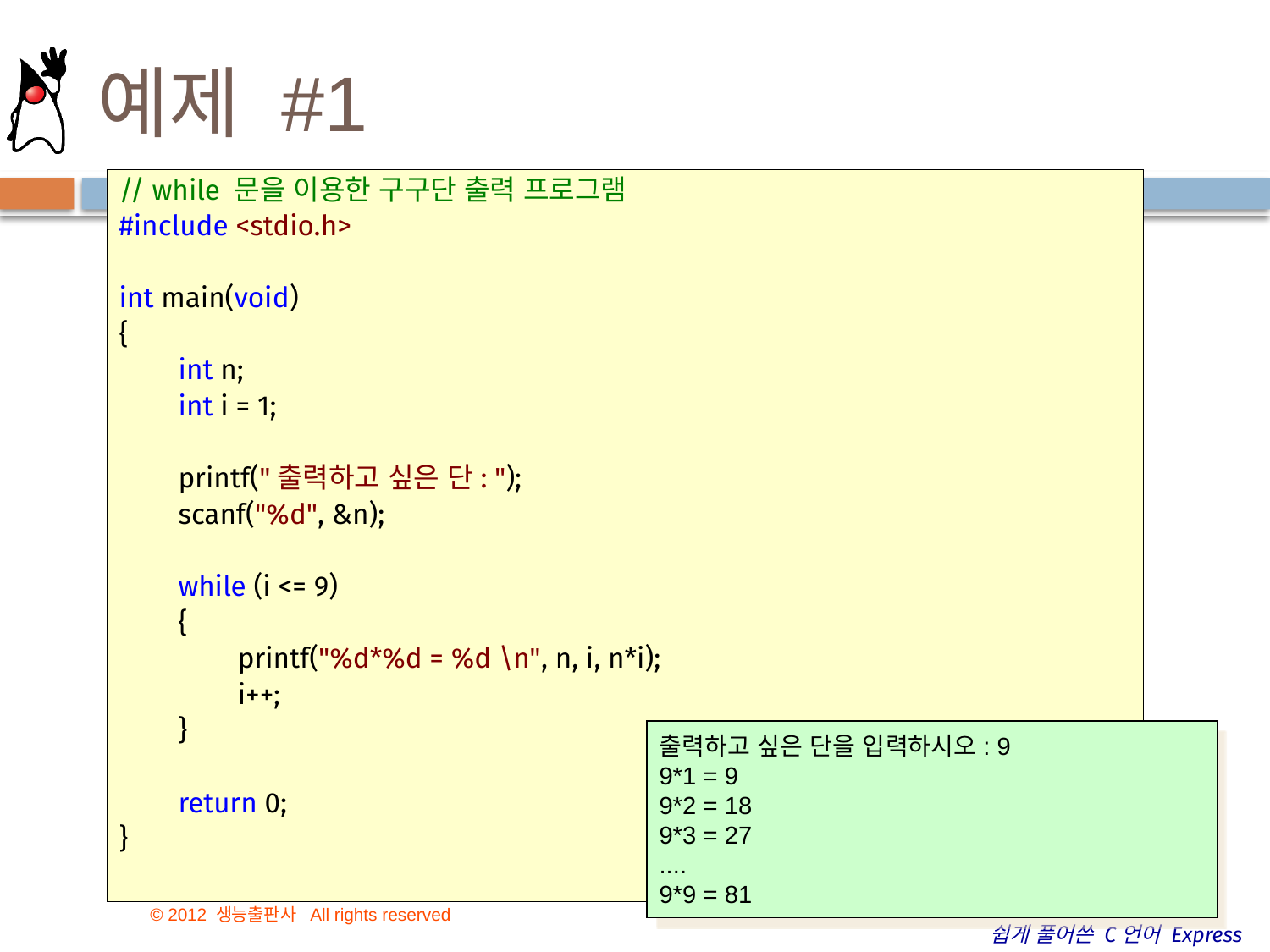

# 예제 #1
// while 문을 이용한 구구단 출력 프로그램
#include <stdio.h>

int main(void)
{
        int n;
        int i = 1;

        printf("출력하고 싶은 단: ");
        scanf("%d", &n);

        while (i <= 9)
        {
                printf("%d*%d = %d \n", n, i, n*i);
                i++;
        }

        return 0;
}
출력하고 싶은 단을 입력하시오: 9
9*1 = 9
9*2 = 18
9*3 = 27
....
9*9 = 81